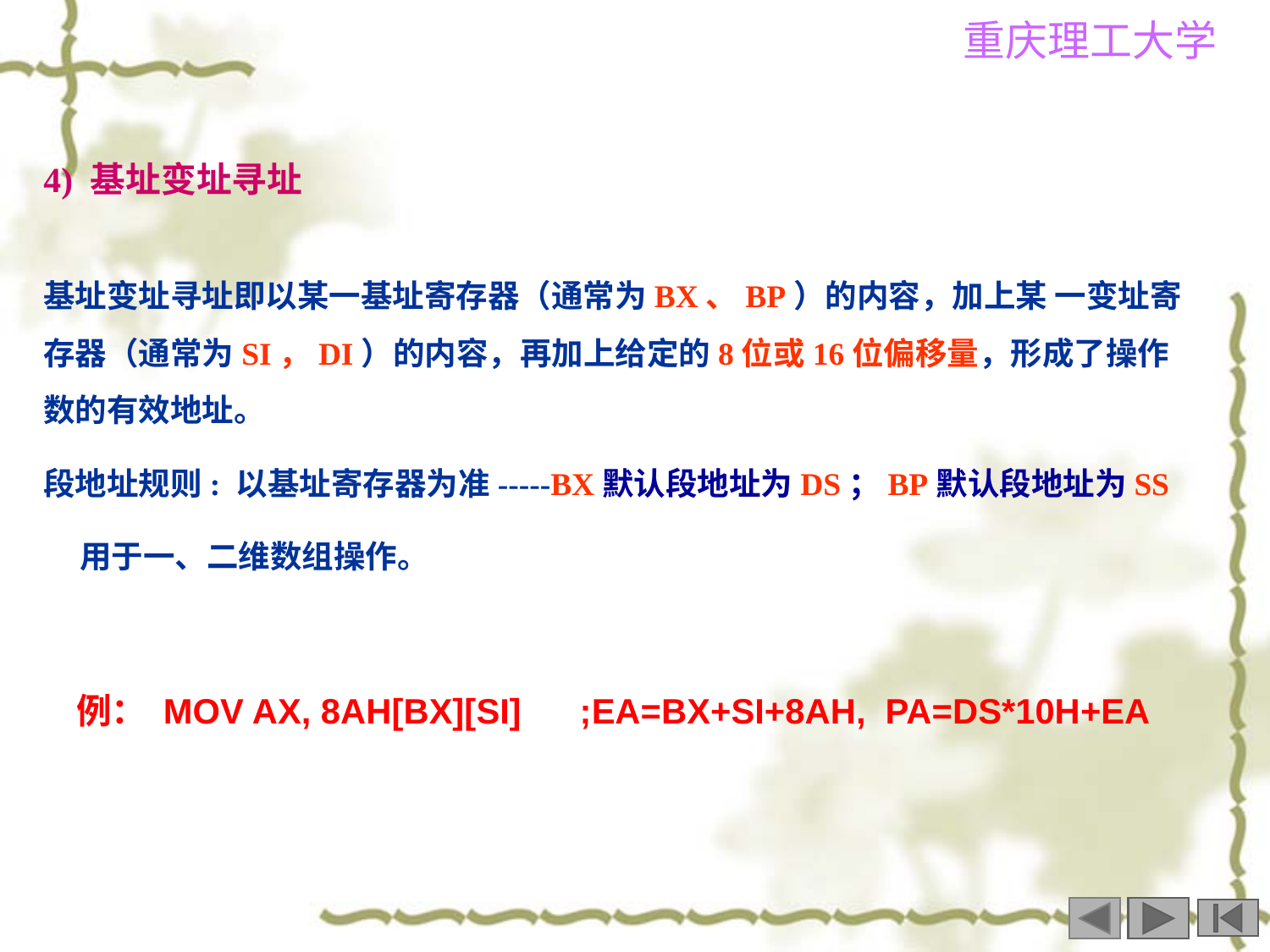

4) 基址变址寻址

基址变址寻址即以某一基址寄存器（通常为BX、BP）的内容，加上某 一变址寄存器（通常为SI，DI）的内容，再加上给定的8位或16位偏移量，形成了操作数的有效地址。
段地址规则: 以基址寄存器为准-----BX默认段地址为DS；BP默认段地址为SS
    用于一、二维数组操作。

   例： MOV AX, 8AH[BX][SI]      ;EA=BX+SI+8AH,  PA=DS*10H+EA